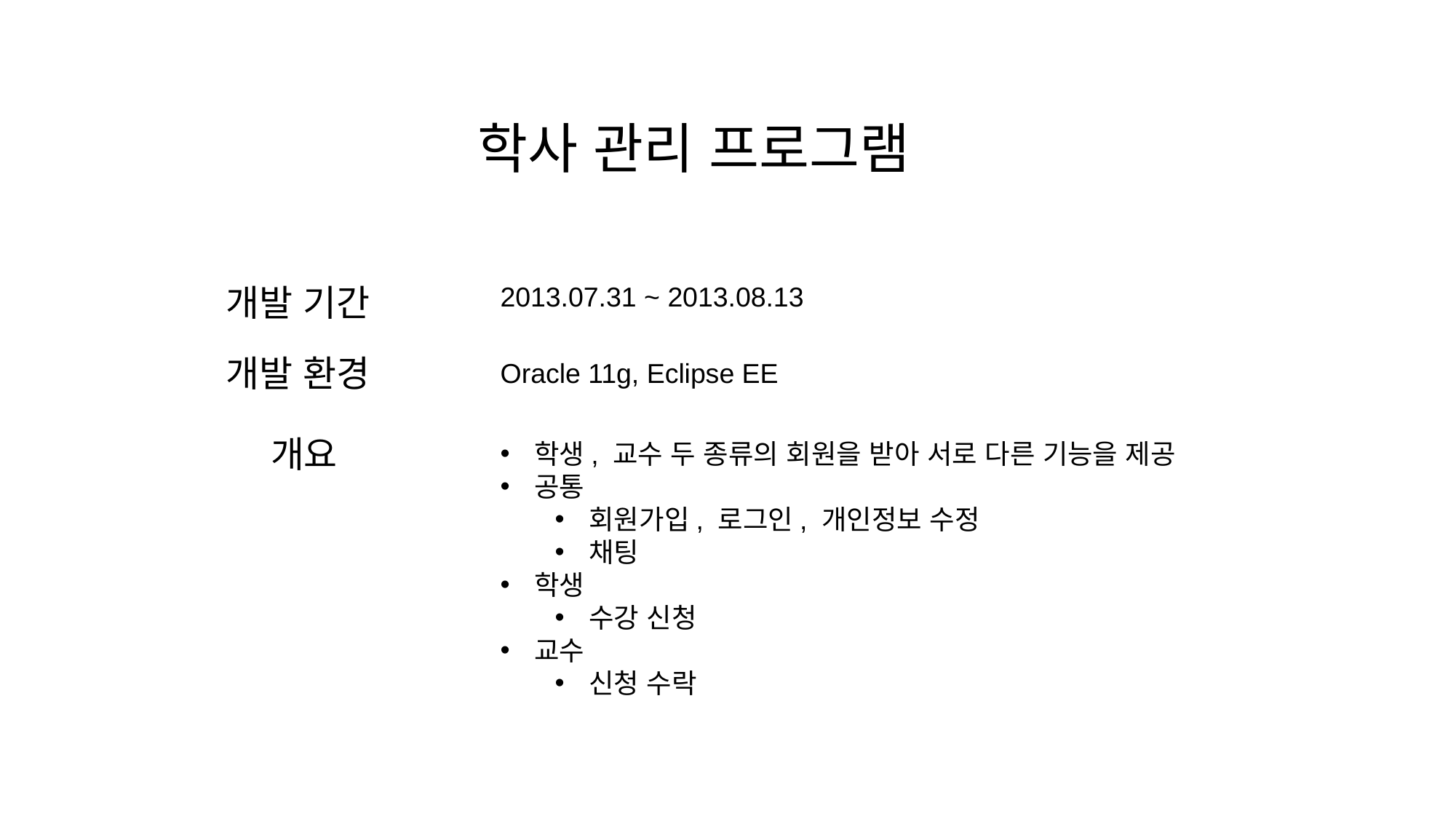

학사 관리 프로그램
개발 기간
2013.07.31 ~ 2013.08.13
개발 환경
Oracle 11g, Eclipse EE
개요
학생, 교수 두 종류의 회원을 받아 서로 다른 기능을 제공
공통
회원가입, 로그인, 개인정보 수정
채팅
학생
수강 신청
교수
신청 수락